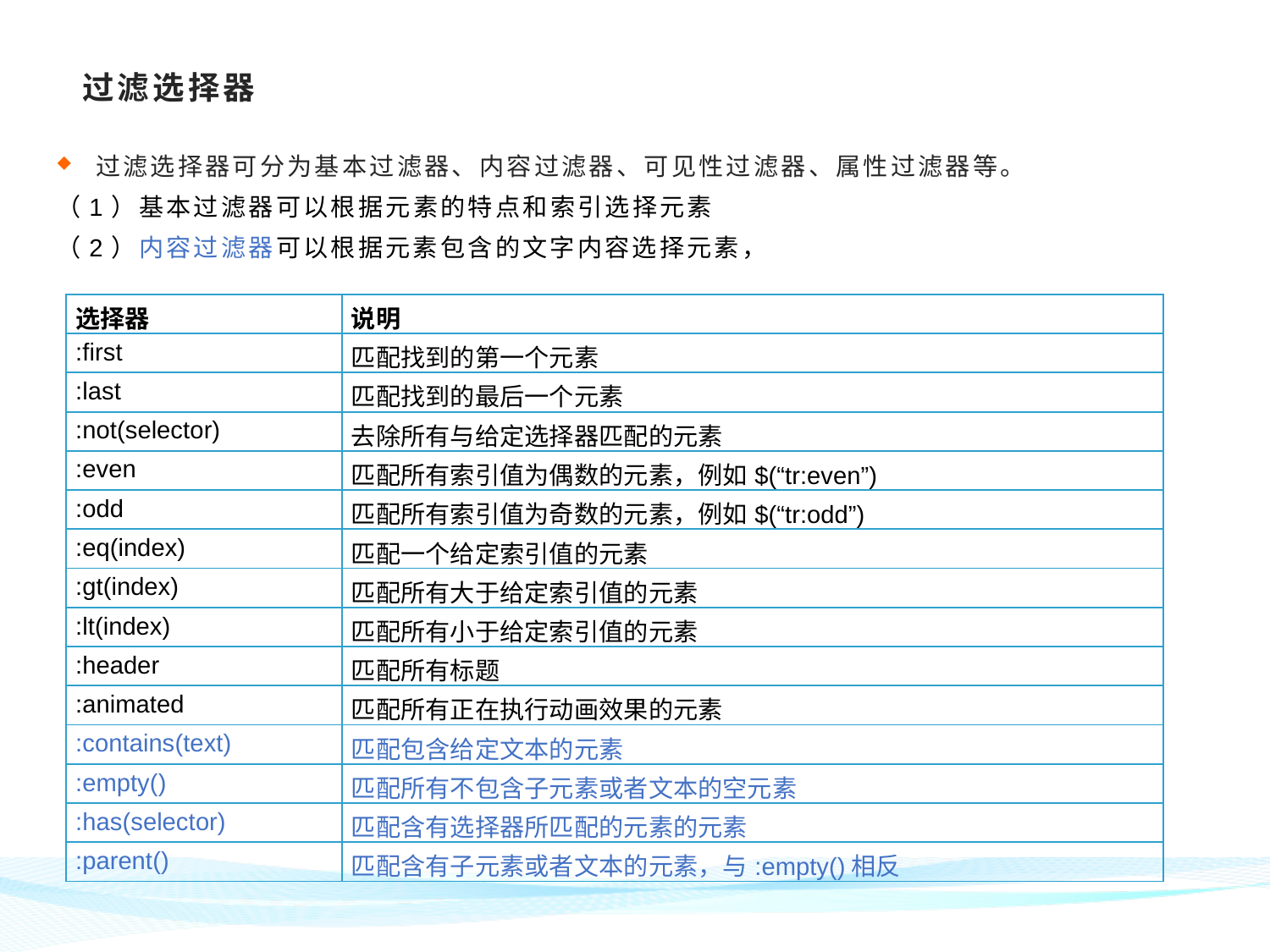

# 过滤选择器
过滤选择器可分为基本过滤器、内容过滤器、可见性过滤器、属性过滤器等。
（1）基本过滤器可以根据元素的特点和索引选择元素
（2）内容过滤器可以根据元素包含的文字内容选择元素，
| 选择器 | 说明 |
| --- | --- |
| :first | 匹配找到的第一个元素 |
| :last | 匹配找到的最后一个元素 |
| :not(selector) | 去除所有与给定选择器匹配的元素 |
| :even | 匹配所有索引值为偶数的元素，例如$(“tr:even”) |
| :odd | 匹配所有索引值为奇数的元素，例如$(“tr:odd”) |
| :eq(index) | 匹配一个给定索引值的元素 |
| :gt(index) | 匹配所有大于给定索引值的元素 |
| :lt(index) | 匹配所有小于给定索引值的元素 |
| :header | 匹配所有标题 |
| :animated | 匹配所有正在执行动画效果的元素 |
| :contains(text) | 匹配包含给定文本的元素 |
| :empty() | 匹配所有不包含子元素或者文本的空元素 |
| :has(selector) | 匹配含有选择器所匹配的元素的元素 |
| :parent() | 匹配含有子元素或者文本的元素，与:empty()相反 |
236